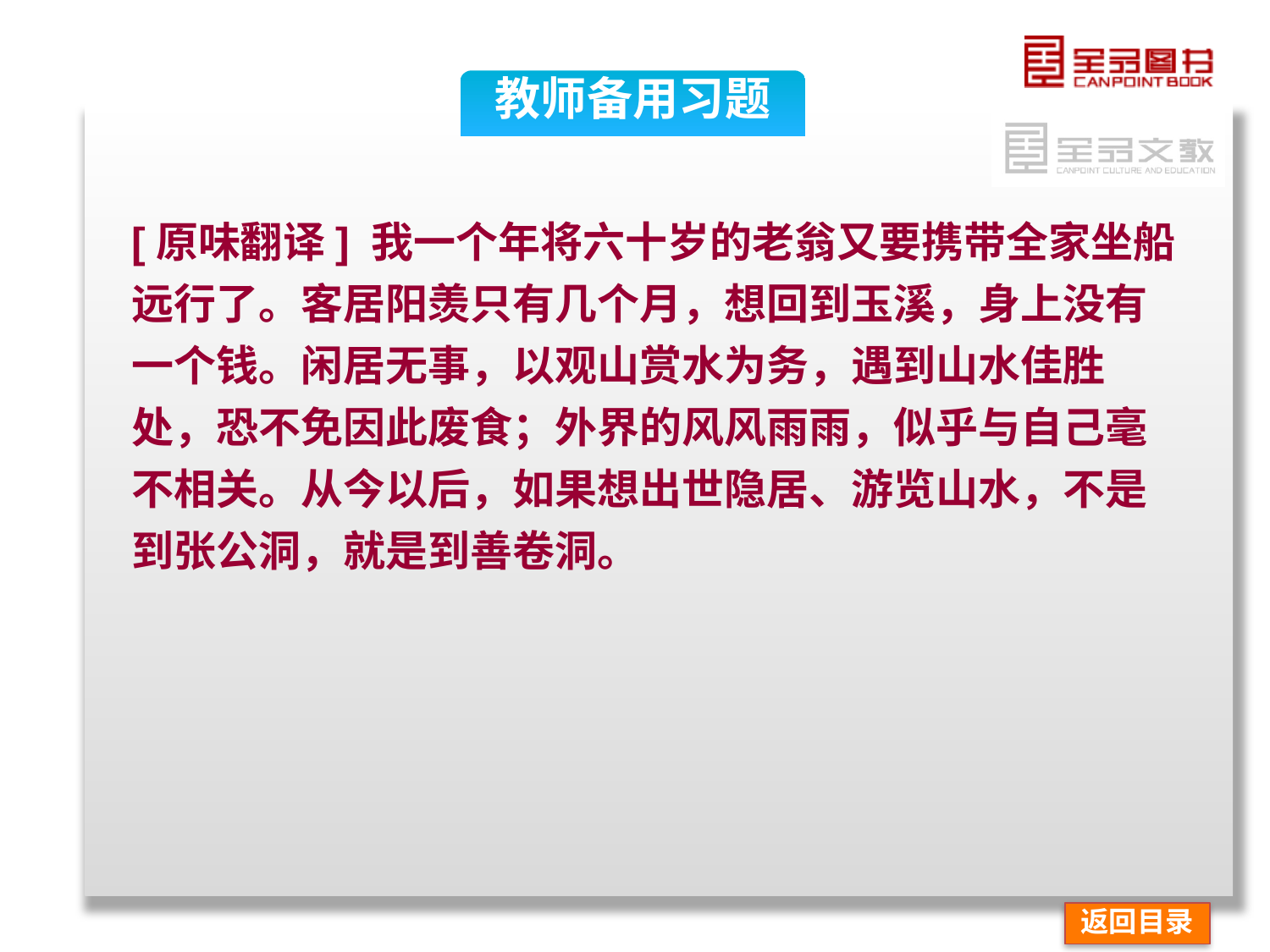

教师备用习题
[原味翻译] 我一个年将六十岁的老翁又要携带全家坐船远行了。客居阳羡只有几个月，想回到玉溪，身上没有一个钱。闲居无事，以观山赏水为务，遇到山水佳胜处，恐不免因此废食；外界的风风雨雨，似乎与自己毫不相关。从今以后，如果想出世隐居、游览山水，不是到张公洞，就是到善卷洞。
返回目录